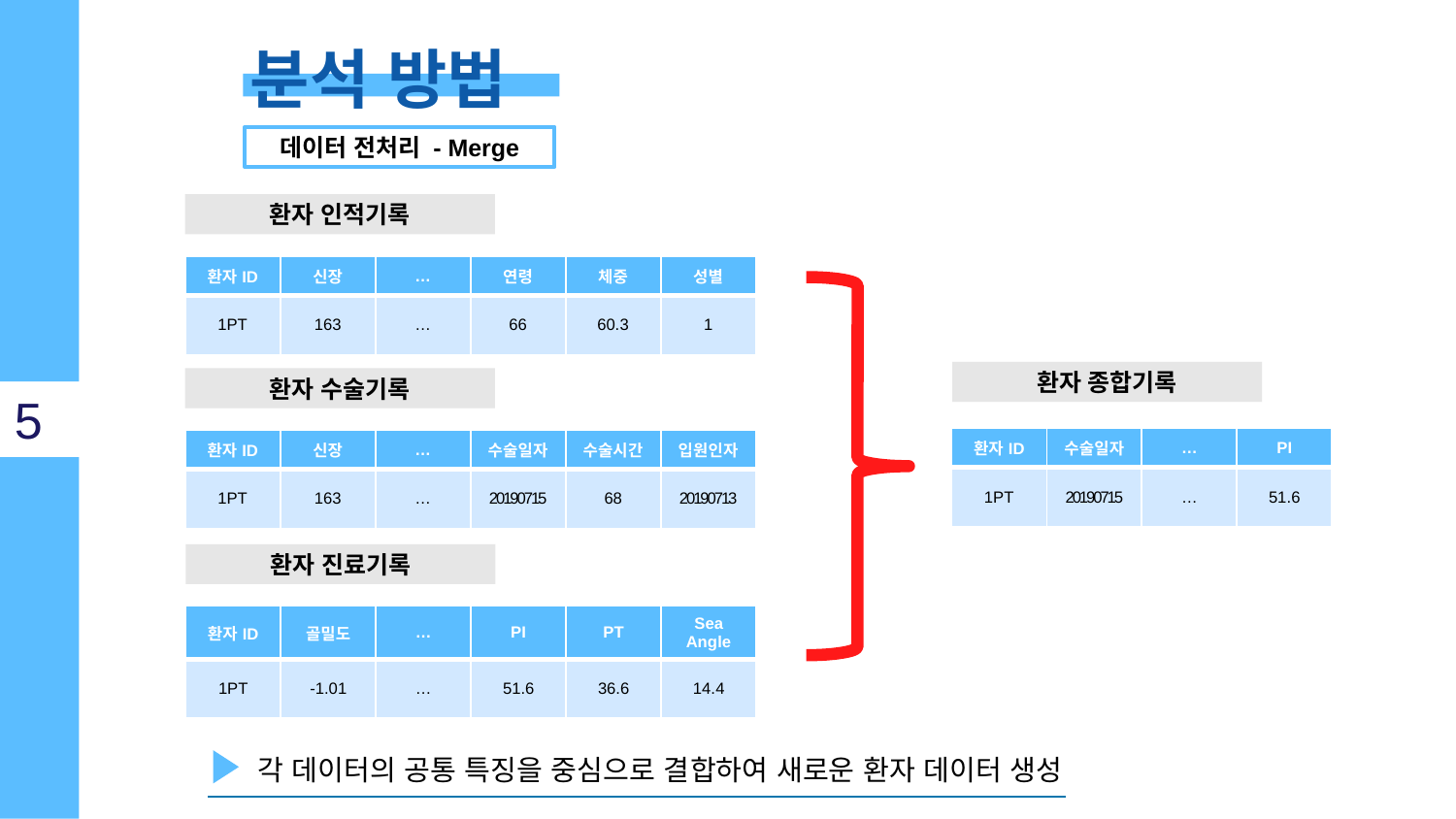

분석 방법

데이터 전처리 - Merge
환자 인적기록
| 환자ID | 신장 | … | 연령 | 체중 | 성별 |
| --- | --- | --- | --- | --- | --- |
| 1PT | 163 | … | 66 | 60.3 | 1 |

환자 종합기록
환자 수술기록
5
| 환자ID | 수술일자 | … | PI |
| --- | --- | --- | --- |
| 1PT | 20190715 | … | 51.6 |
| 환자ID | 신장 | … | 수술일자 | 수술시간 | 입원인자 |
| --- | --- | --- | --- | --- | --- |
| 1PT | 163 | … | 20190715 | 68 | 20190713 |

환자 진료기록
| 환자ID | 골밀도 | … | PI | PT | Sea Angle |
| --- | --- | --- | --- | --- | --- |
| 1PT | -1.01 | … | 51.6 | 36.6 | 14.4 |
각 데이터의 공통 특징을 중심으로 결합하여 새로운 환자 데이터 생성